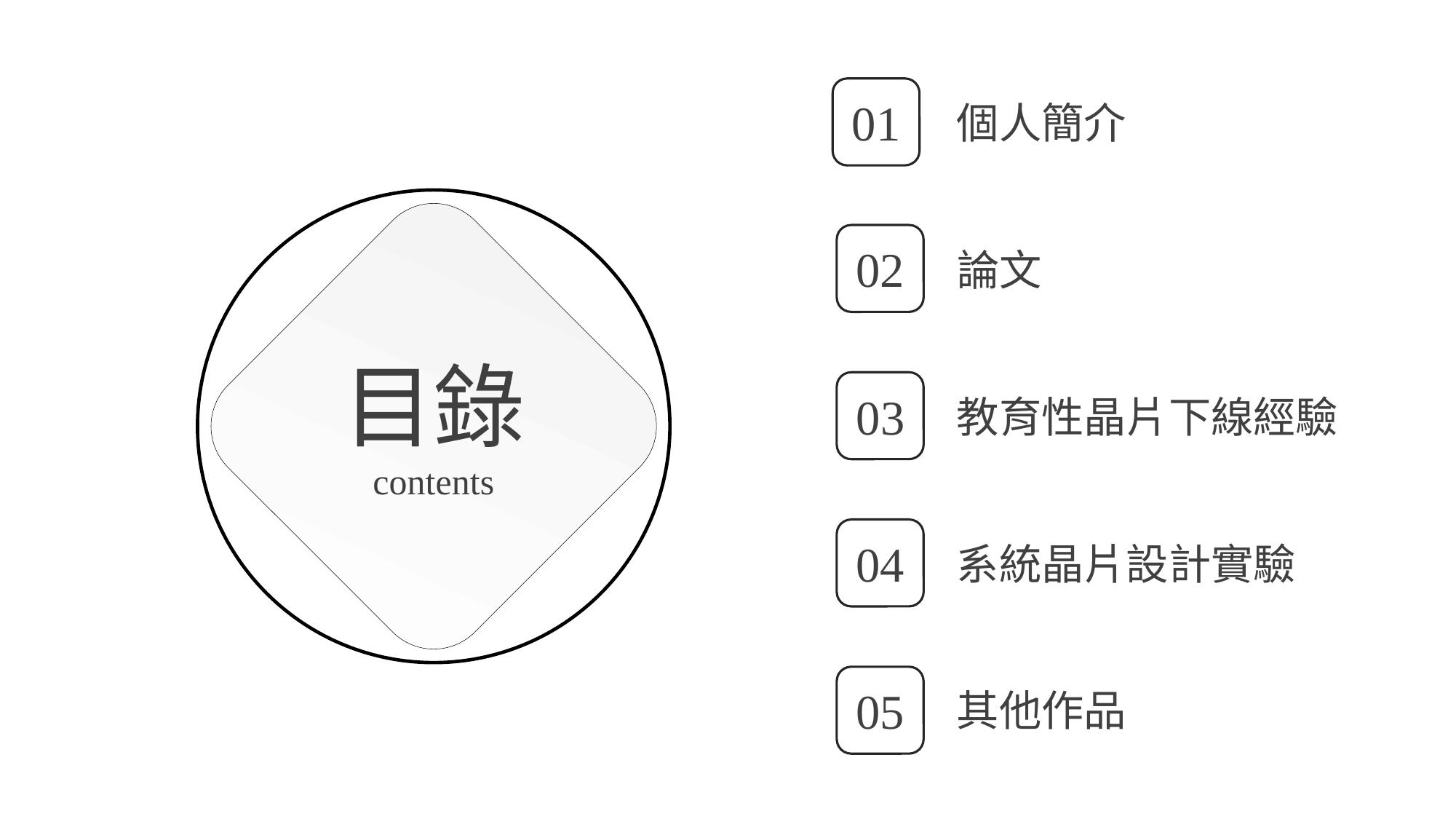

01
個人簡介

02
論文

目錄
contents

03
教育性晶片下線經驗

04
系統晶片設計實驗

05
其他作品